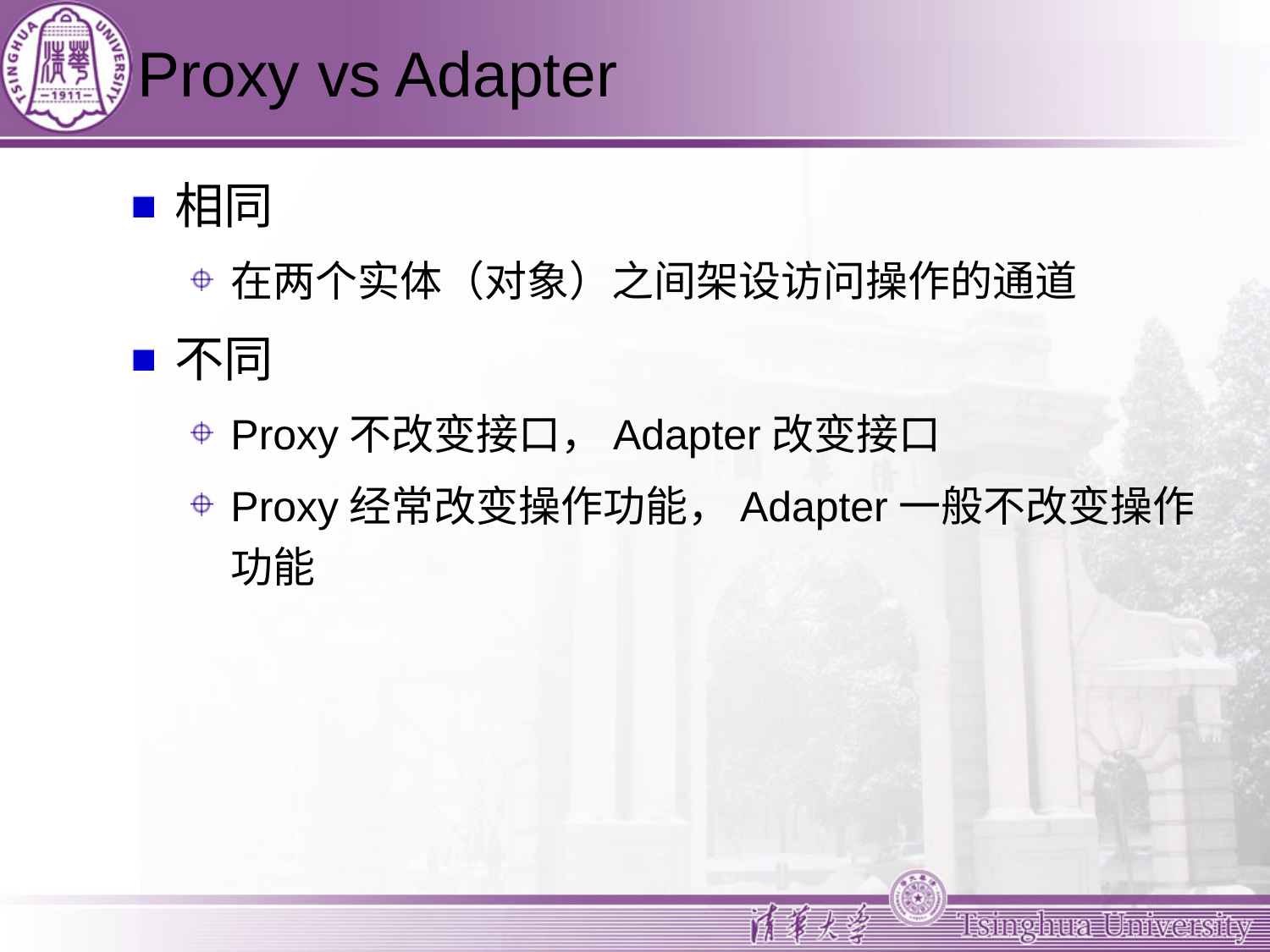

# Proxy vs Adapter
相同
在两个实体（对象）之间架设访问操作的通道
不同
Proxy不改变接口，Adapter改变接口
Proxy经常改变操作功能，Adapter一般不改变操作功能